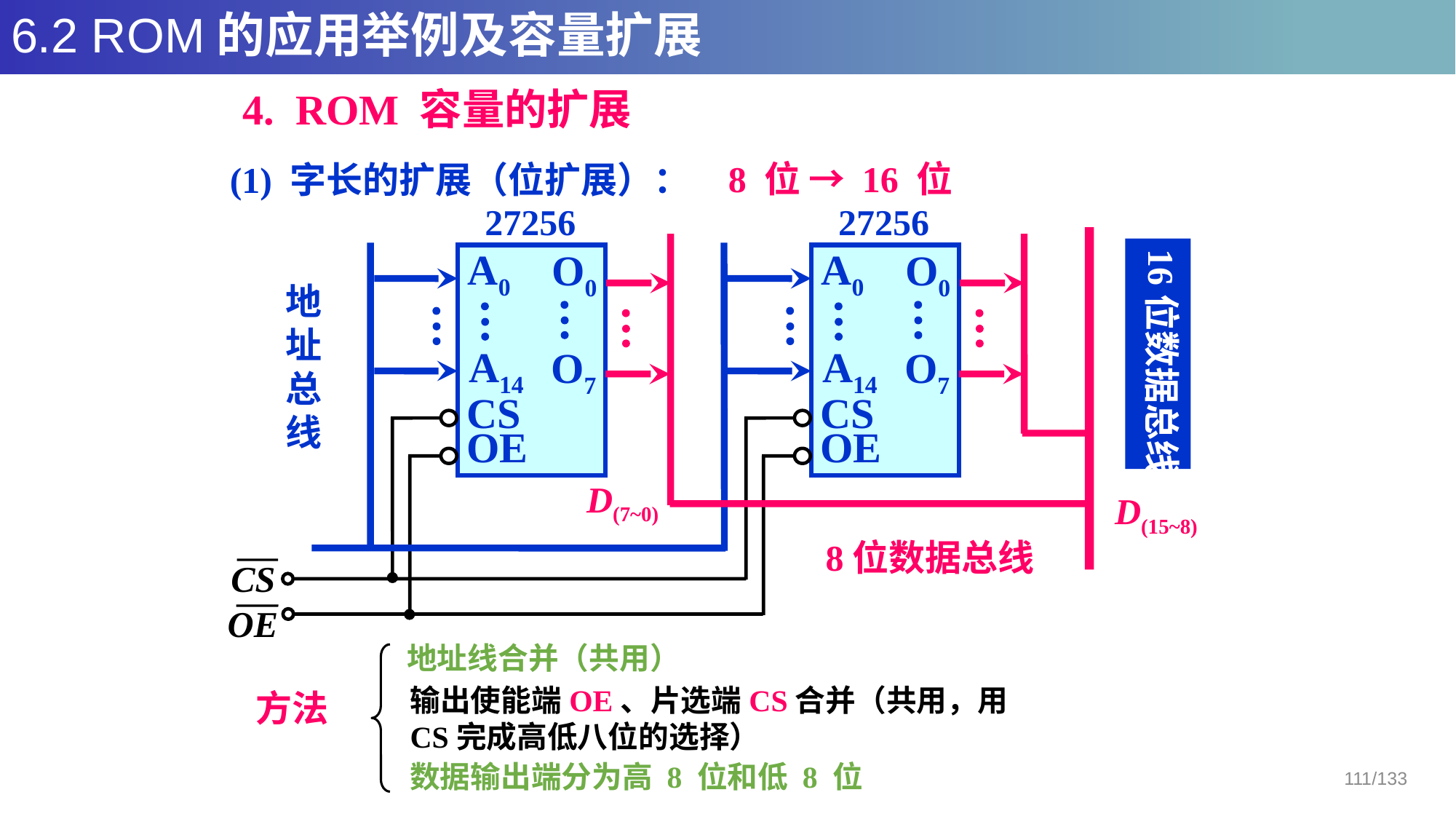

# 6.2 ROM的应用举例及容量扩展
4.  ROM 容量的扩展
8 位 → 16 位
(1) 字长的扩展（位扩展）：
27256
27256

A0
A0
O0
O0

A14
A14
O7
O7

CS
CS

OE
OE

CS

OE

16位数据总线
地
址
总
线
D(7~0)
D(15~8)
8位数据总线
地址线合并（共用）

输出使能端OE、片选端CS合并（共用，用CS完成高低八位的选择）
方法
数据输出端分为高 8 位和低 8 位
111/133